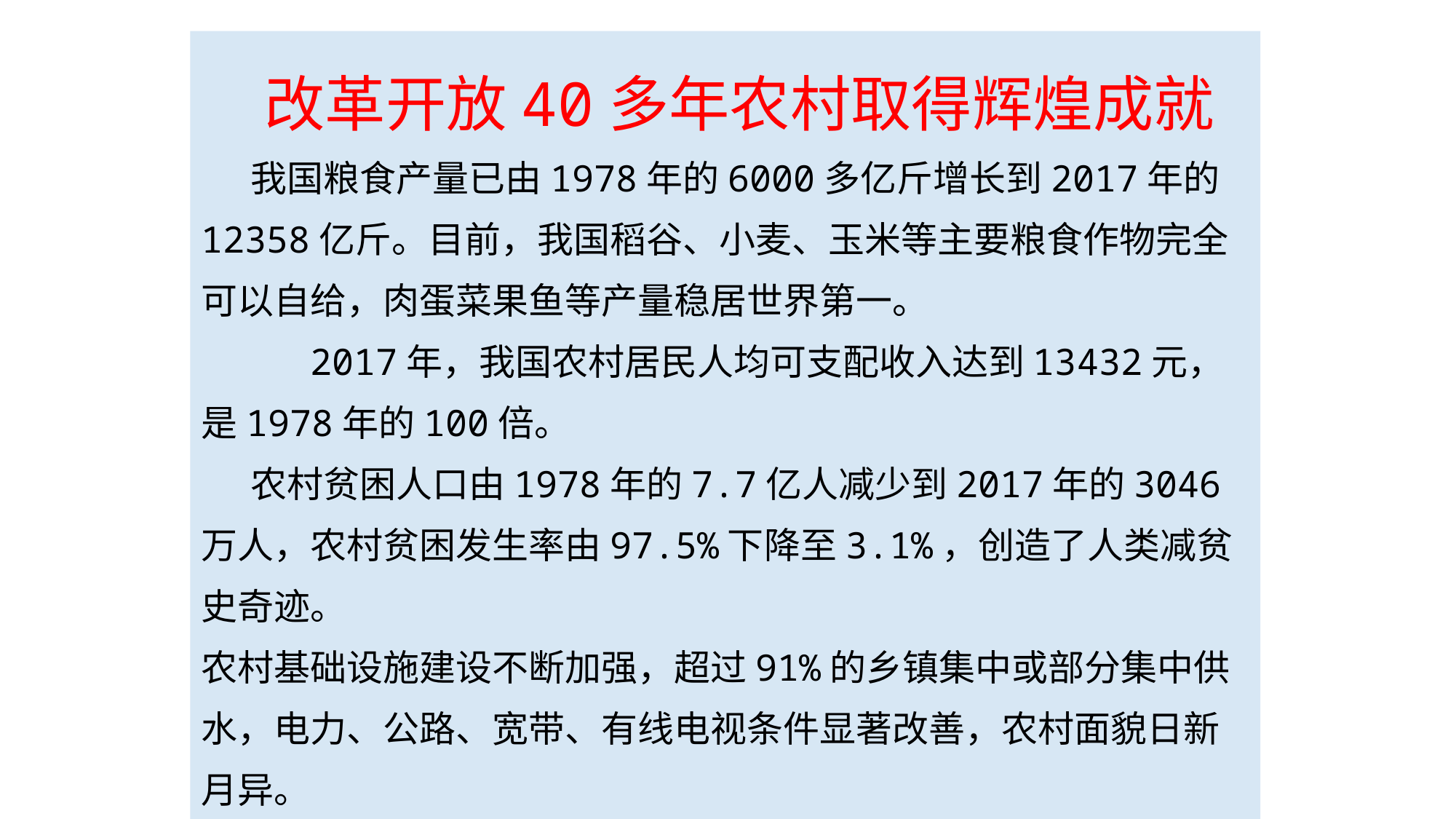

改革开放40多年农村取得辉煌成就
     我国粮食产量已由1978年的6000多亿斤增长到2017年的12358亿斤。目前，我国稻谷、小麦、玉米等主要粮食作物完全可以自给，肉蛋菜果鱼等产量稳居世界第一。
     2017年，我国农村居民人均可支配收入达到13432元，是1978年的100倍。
     农村贫困人口由1978年的7.7亿人减少到2017年的3046万人，农村贫困发生率由97.5%下降至3.1%，创造了人类减贫史奇迹。
农村基础设施建设不断加强，超过91%的乡镇集中或部分集中供水，电力、公路、宽带、有线电视条件显著改善，农村面貌日新月异。
     休闲农业和乡村旅游蓬勃发展，2017年接待游客25亿多人次。